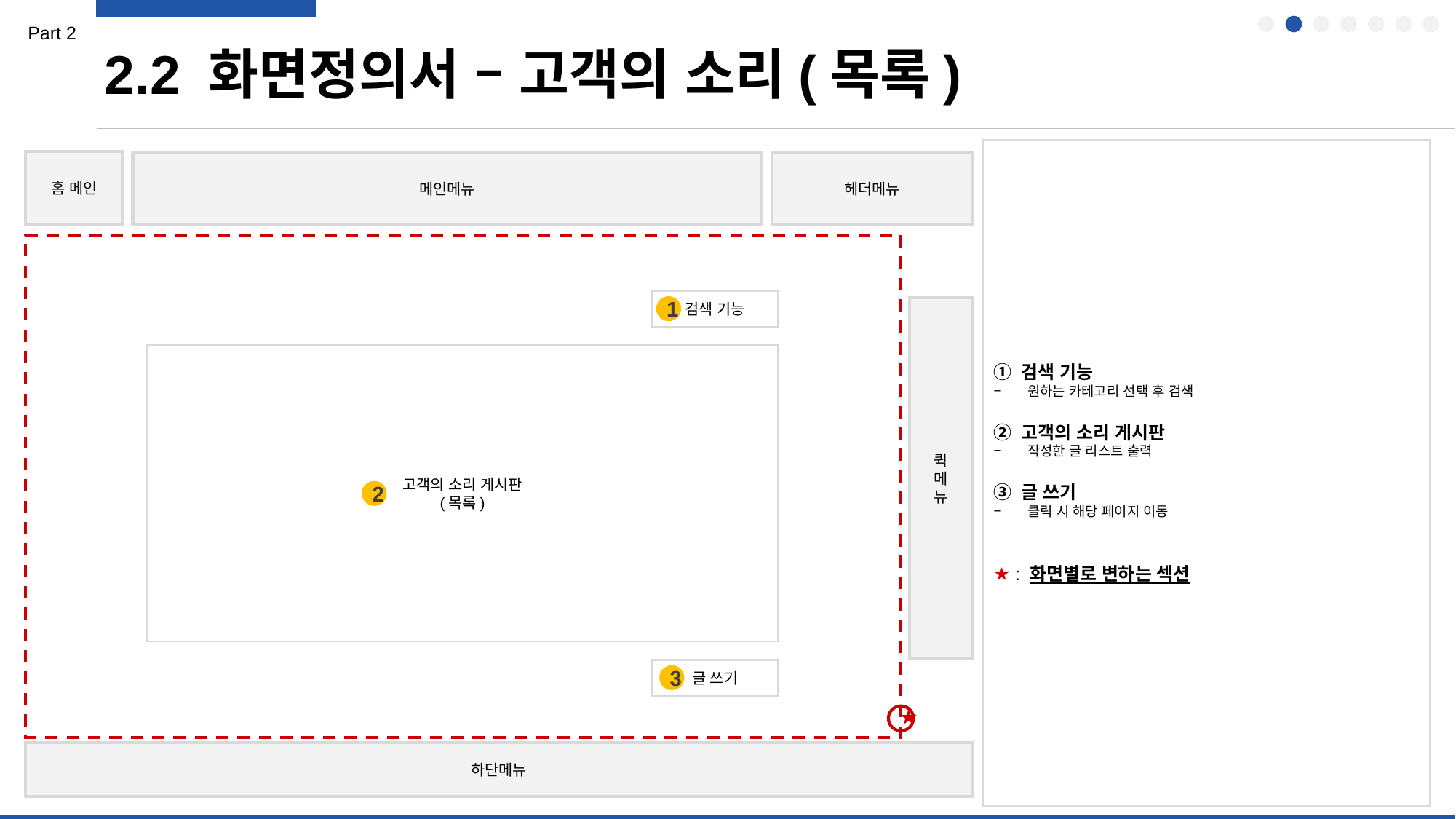

Part 2

2.2 화면정의서 – 고객의 소리(목록)
① 검색 기능
원하는 카테고리 선택 후 검색

② 고객의 소리 게시판
작성한 글 리스트 출력

③ 글 쓰기
클릭 시 해당 페이지 이동

★ : 화면별로 변하는 섹션
홈 메인
메인메뉴
헤더메뉴

검색 기능
1
퀵
메
뉴
고객의 소리 게시판
(목록)
2
글 쓰기
3
★

하단메뉴